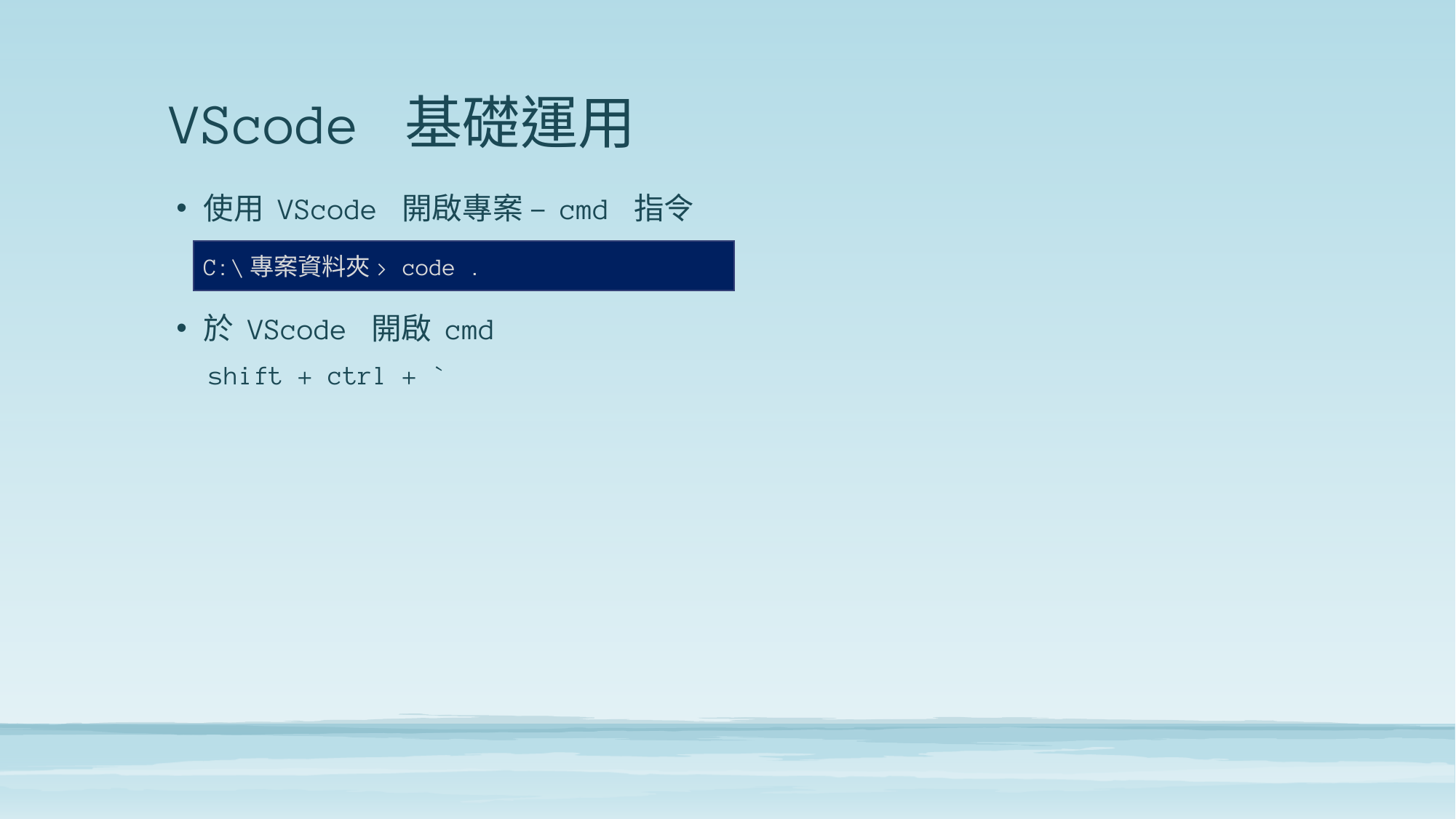

# VScode 基礎運用
使用 VScode 開啟專案 – cmd 指令

於 VScode 開啟 cmd
shift + ctrl + `
C:\專案資料夾> code .